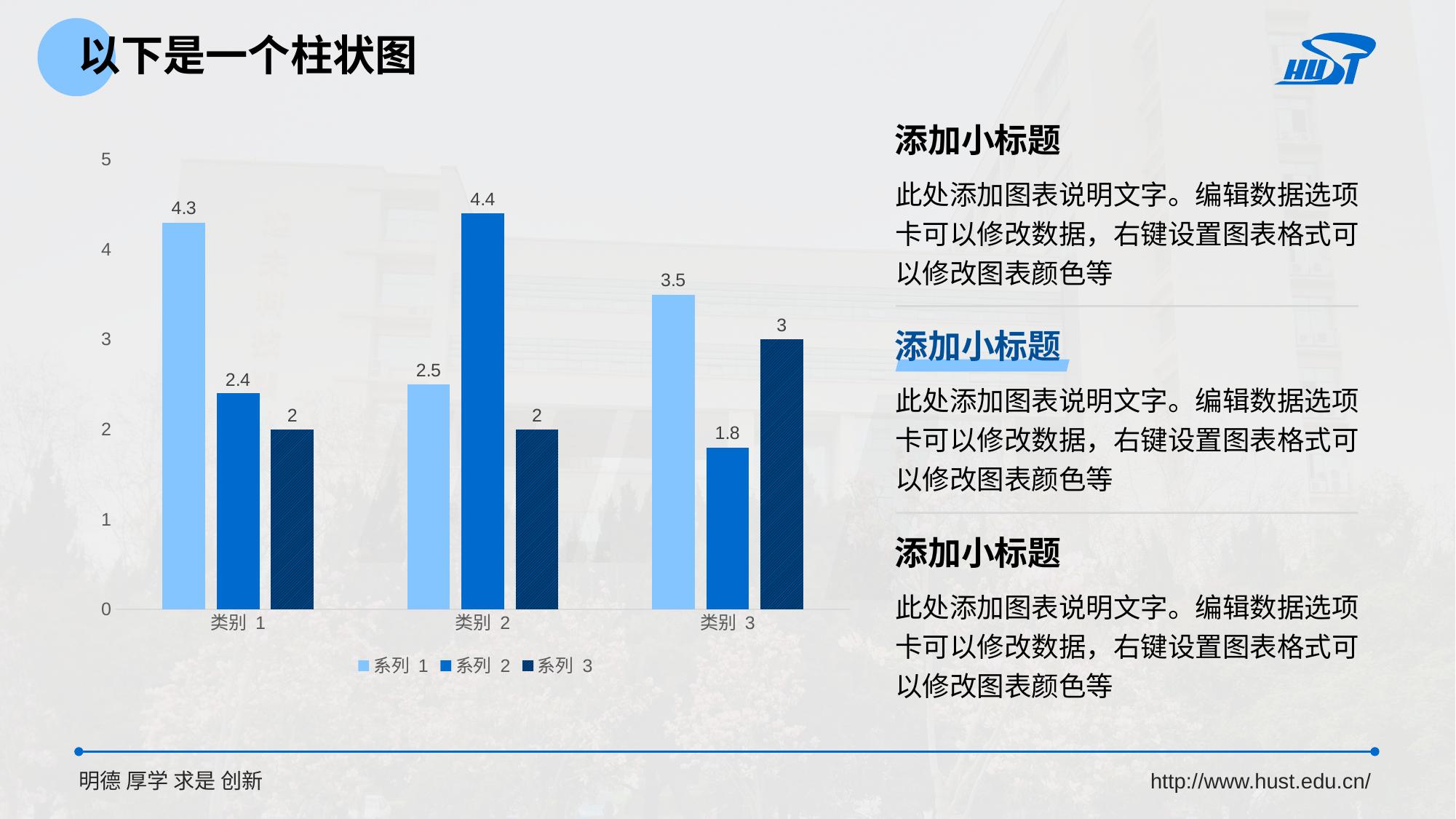

以下是一个柱状图
添加小标题
此处添加图表说明文字。编辑数据选项卡可以修改数据，右键设置图表格式可以修改图表颜色等
添加小标题
此处添加图表说明文字。编辑数据选项卡可以修改数据，右键设置图表格式可以修改图表颜色等
添加小标题
此处添加图表说明文字。编辑数据选项卡可以修改数据，右键设置图表格式可以修改图表颜色等

### Chart

| Category | 系列 1 | 系列 2 | 系列 3 |
|---|---|---|---|
| 类别 1 | 4.3 | 2.4 | 2.0 |
| 类别 2 | 2.5 | 4.4 | 2.0 |
| 类别 3 | 3.5 | 1.8 | 3.0 |